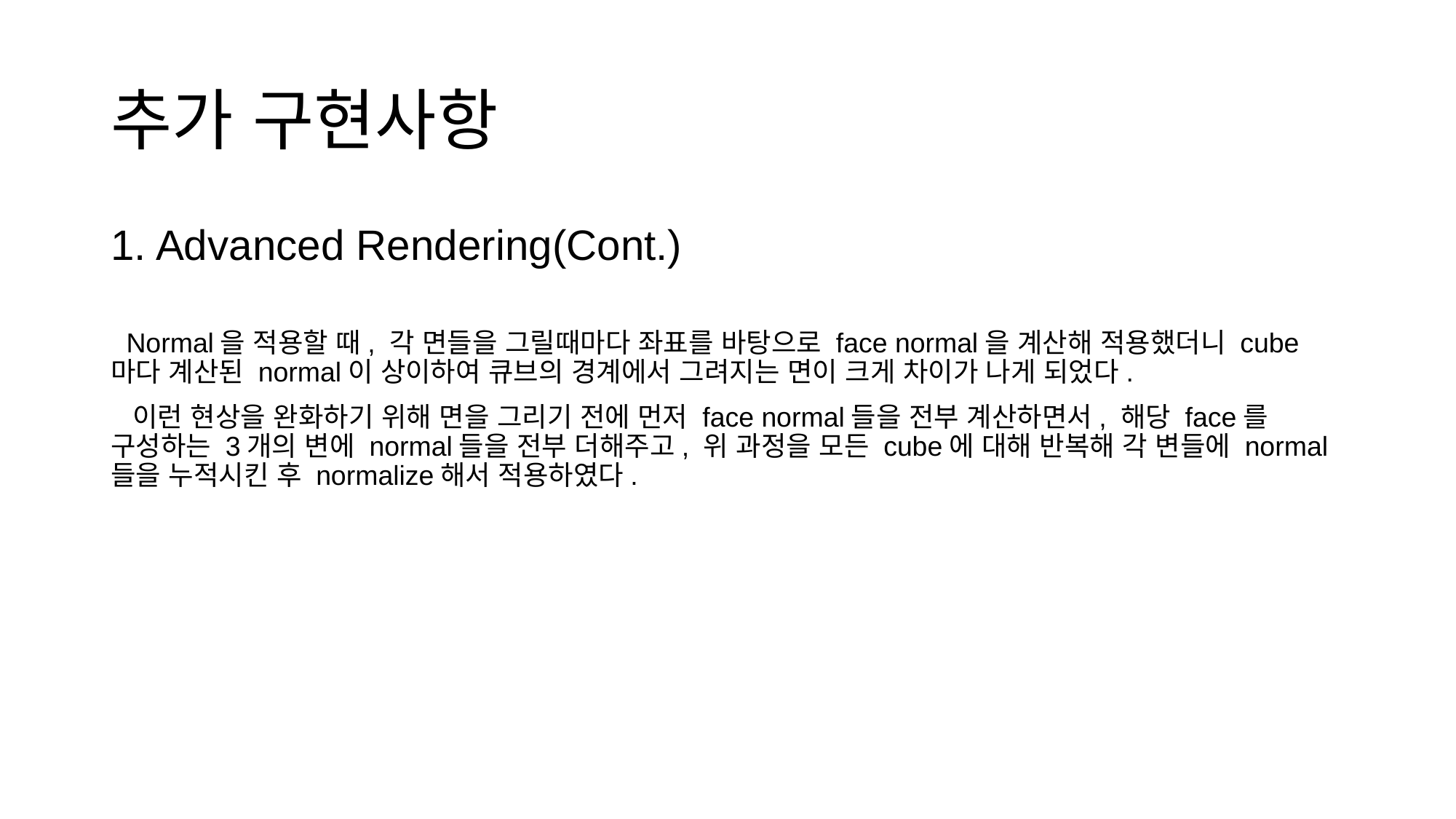

# 추가 구현사항
1. Advanced Rendering(Cont.)

  Normal을 적용할 때, 각 면들을 그릴때마다 좌표를 바탕으로 face normal을 계산해 적용했더니 cube마다 계산된 normal이 상이하여 큐브의 경계에서 그려지는 면이 크게 차이가 나게 되었다.
  이런 현상을 완화하기 위해 면을 그리기 전에 먼저 face normal들을 전부 계산하면서, 해당 face를 구성하는 3개의 변에 normal들을 전부 더해주고, 위 과정을 모든 cube에 대해 반복해 각 변들에 normal들을 누적시킨 후 normalize해서 적용하였다.